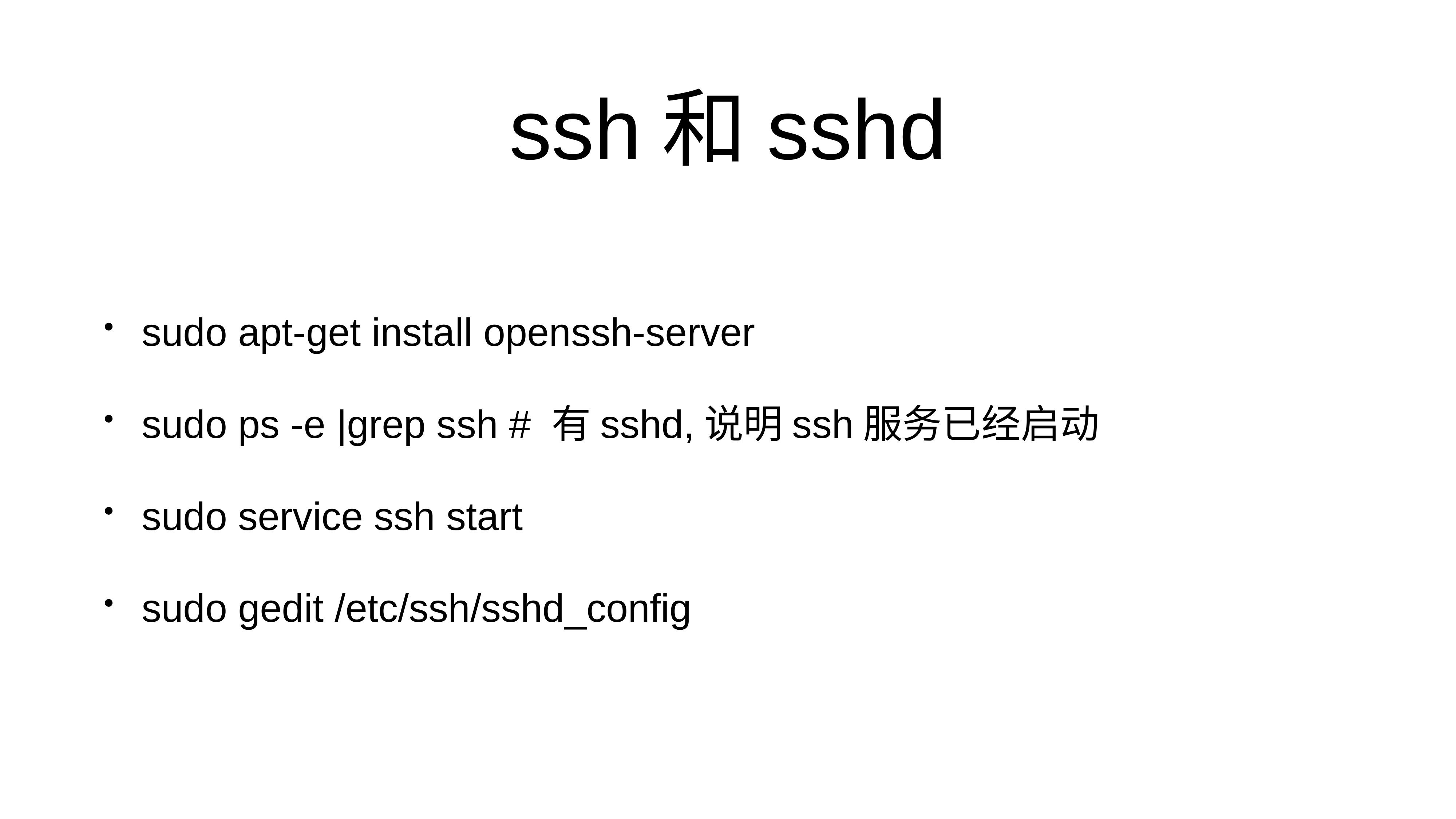

# ssh和sshd
sudo apt-get install openssh-server
sudo ps -e |grep ssh # 有sshd,说明ssh服务已经启动
sudo service ssh start
sudo gedit /etc/ssh/sshd_config